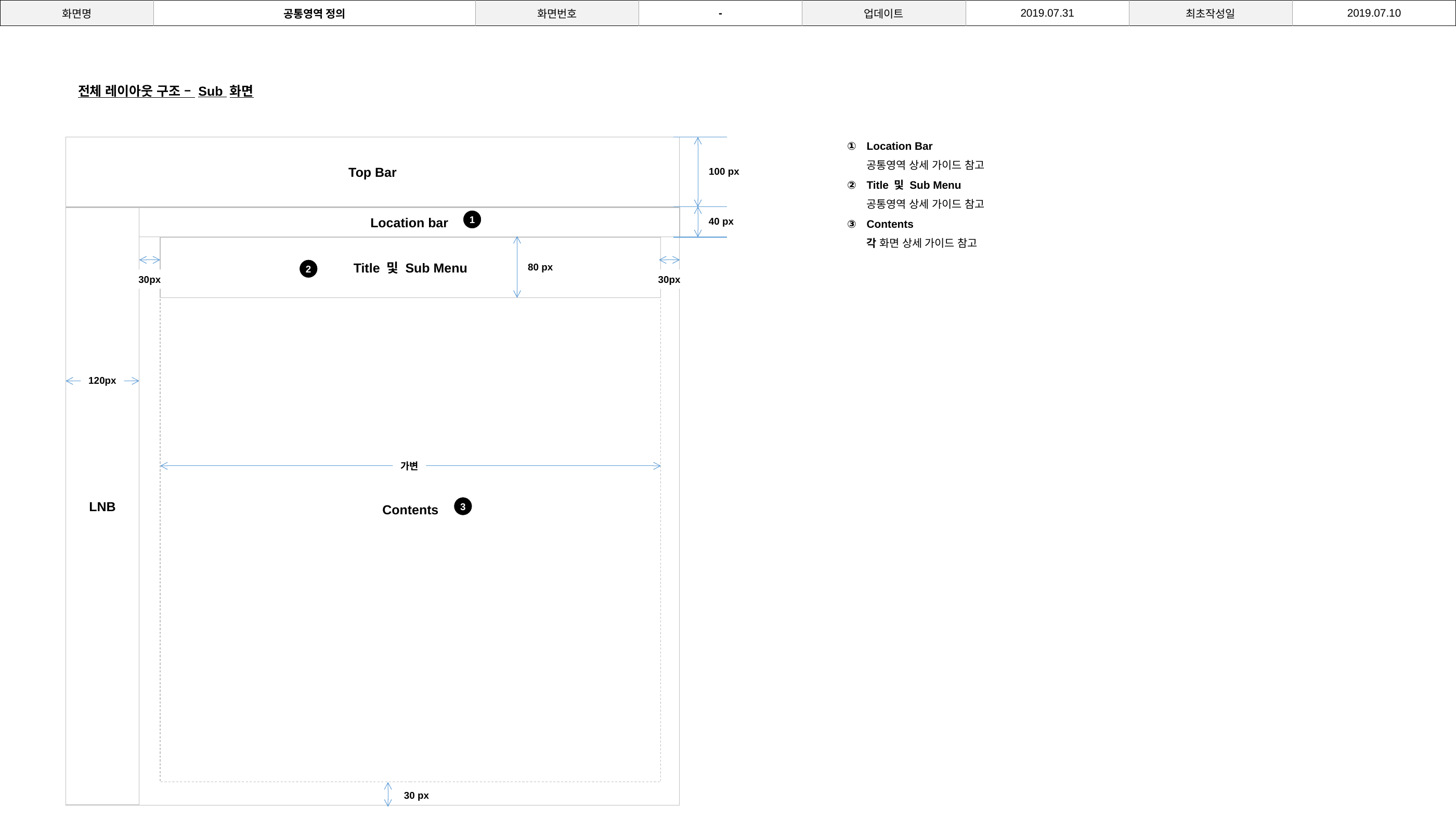

|  | 공통영역 정의 |  | - |  |  |  |  |
| --- | --- | --- | --- | --- | --- | --- | --- |
전체 레이아웃 구조 – Sub 화면
Location Bar
공통영역 상세 가이드 참고
Title 및 Sub Menu
공통영역 상세 가이드 참고
Contents
각 화면 상세 가이드 참고

Top Bar
100 px
Location bar
LNB
1
40 px
Title 및 Sub Menu
Contents
80 px
2
30px
30px
120px
가변
3
30 px